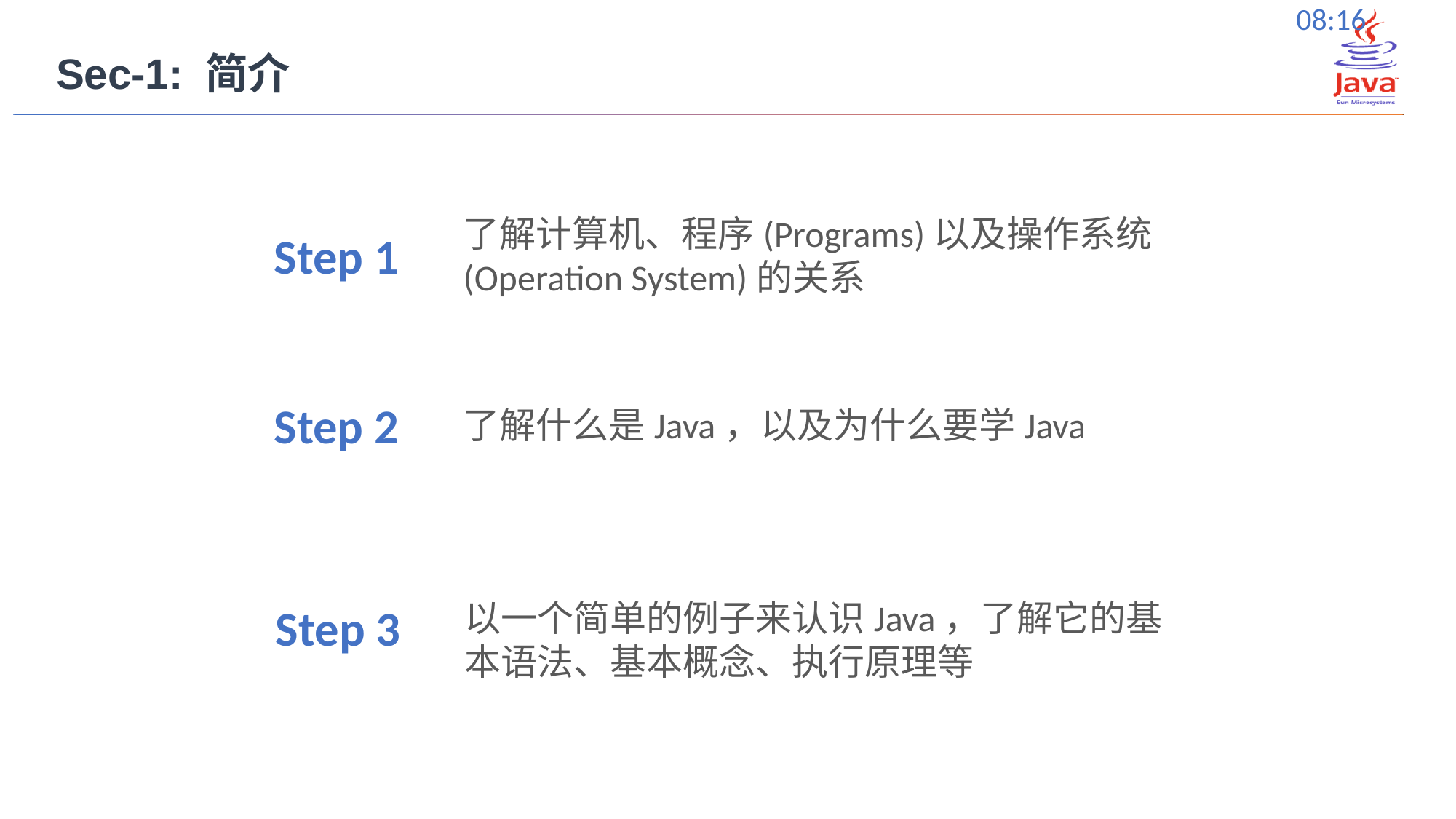

Sec-1: 简介
了解计算机、程序(Programs)以及操作系统(Operation System)的关系
Step 1
Step 2
了解什么是Java，以及为什么要学Java
以一个简单的例子来认识Java，了解它的基本语法、基本概念、执行原理等
Step 3